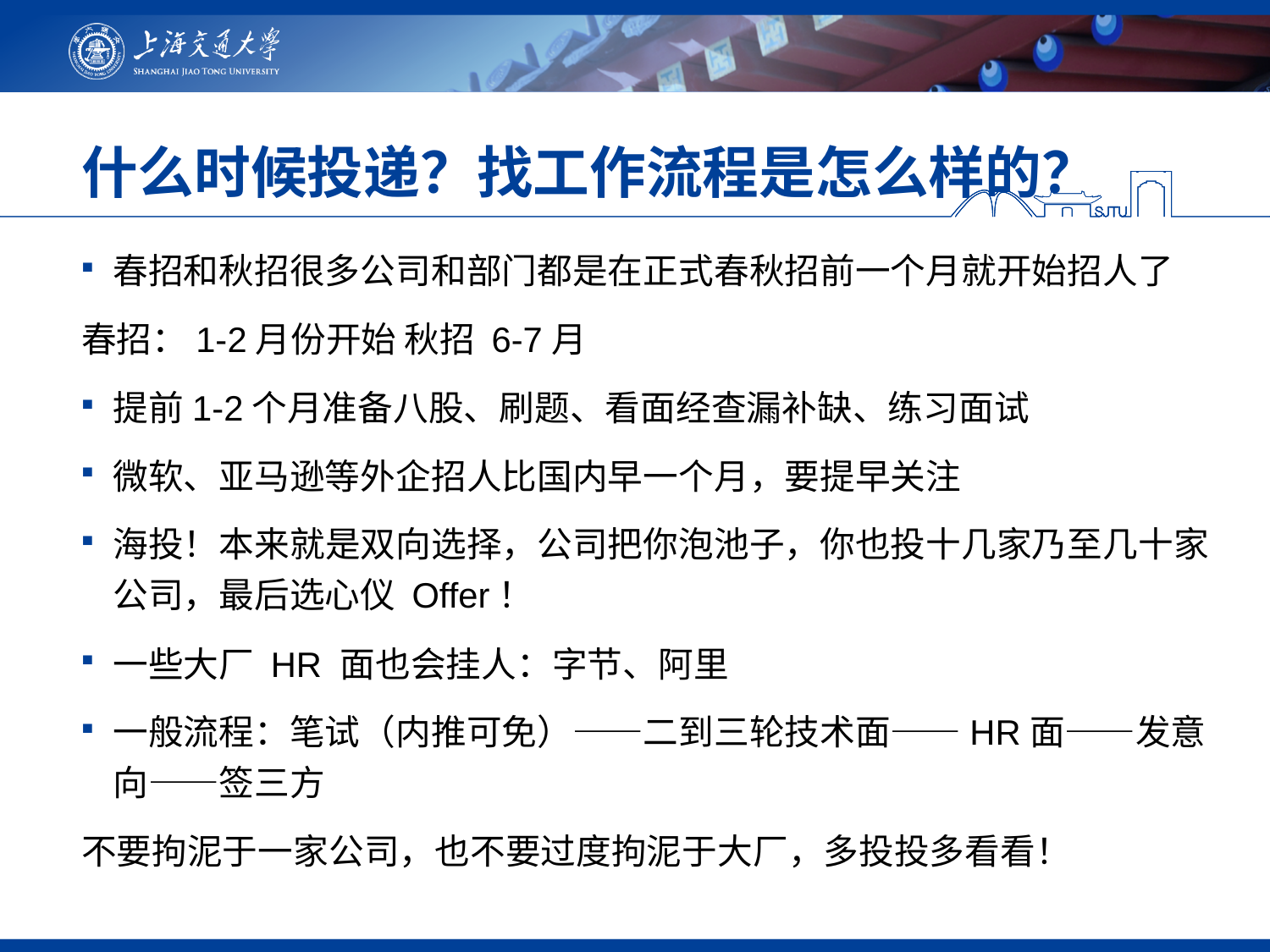

# 什么时候投递？找工作流程是怎么样的？
春招和秋招很多公司和部门都是在正式春秋招前一个月就开始招人了
春招：1-2月份开始 秋招 6-7月
提前1-2个月准备八股、刷题、看面经查漏补缺、练习面试
微软、亚马逊等外企招人比国内早一个月，要提早关注
海投！本来就是双向选择，公司把你泡池子，你也投十几家乃至几十家公司，最后选心仪 Offer！
一些大厂 HR 面也会挂人：字节、阿里
一般流程：笔试（内推可免）——二到三轮技术面——HR面——发意向——签三方
不要拘泥于一家公司，也不要过度拘泥于大厂，多投投多看看！